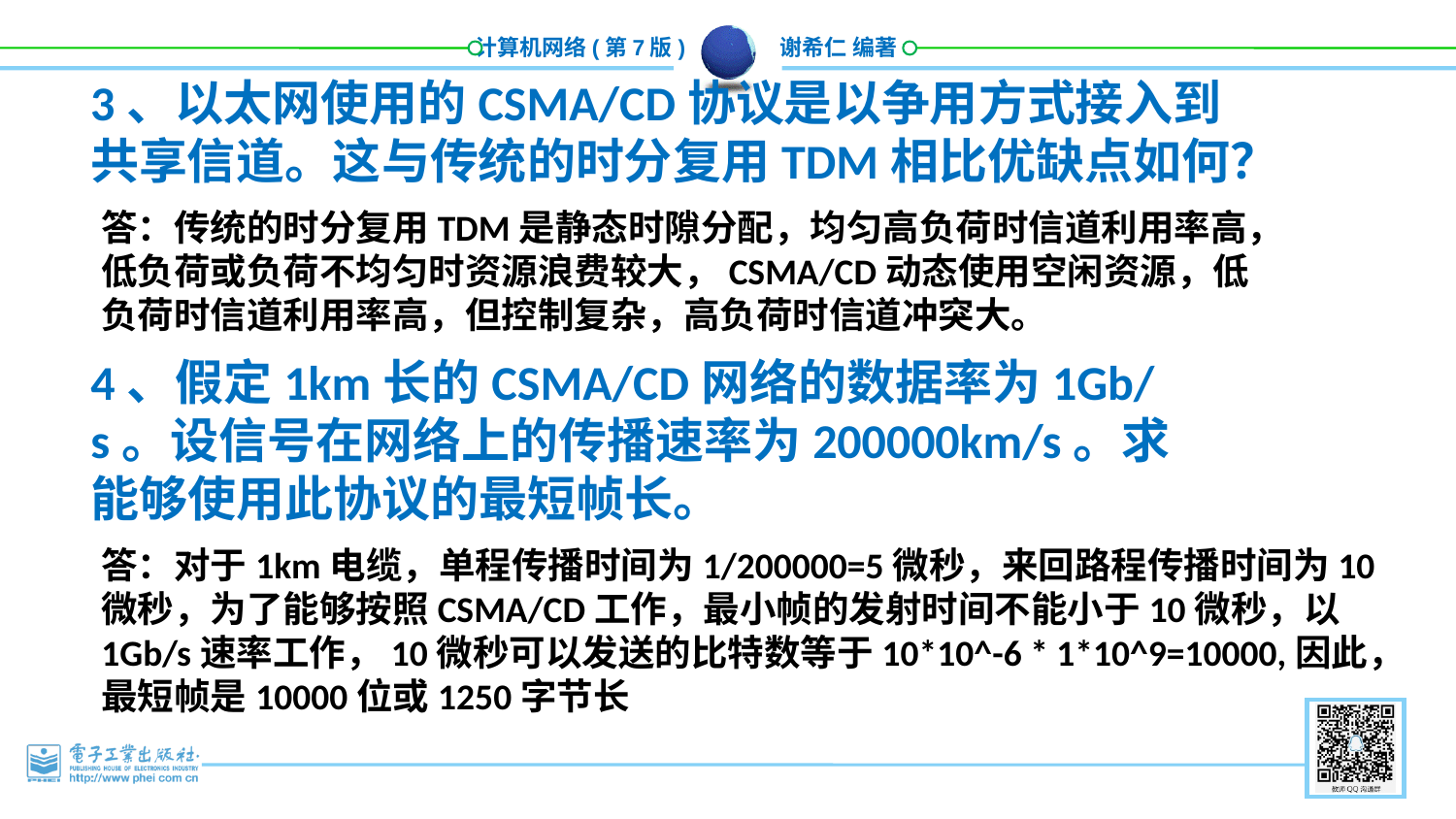

3、以太网使用的CSMA/CD协议是以争用方式接入到共享信道。这与传统的时分复用TDM相比优缺点如何？
答：传统的时分复用TDM是静态时隙分配，均匀高负荷时信道利用率高，低负荷或负荷不均匀时资源浪费较大，CSMA/CD动态使用空闲资源，低负荷时信道利用率高，但控制复杂，高负荷时信道冲突大。
4、假定1km长的CSMA/CD网络的数据率为1Gb/s。设信号在网络上的传播速率为200000km/s。求能够使用此协议的最短帧长。
答：对于1km电缆，单程传播时间为1/200000=5微秒，来回路程传播时间为10微秒，为了能够按照CSMA/CD工作，最小帧的发射时间不能小于10微秒，以1Gb/s速率工作，10微秒可以发送的比特数等于10*10^-6 * 1*10^9=10000,因此，最短帧是10000位或1250字节长